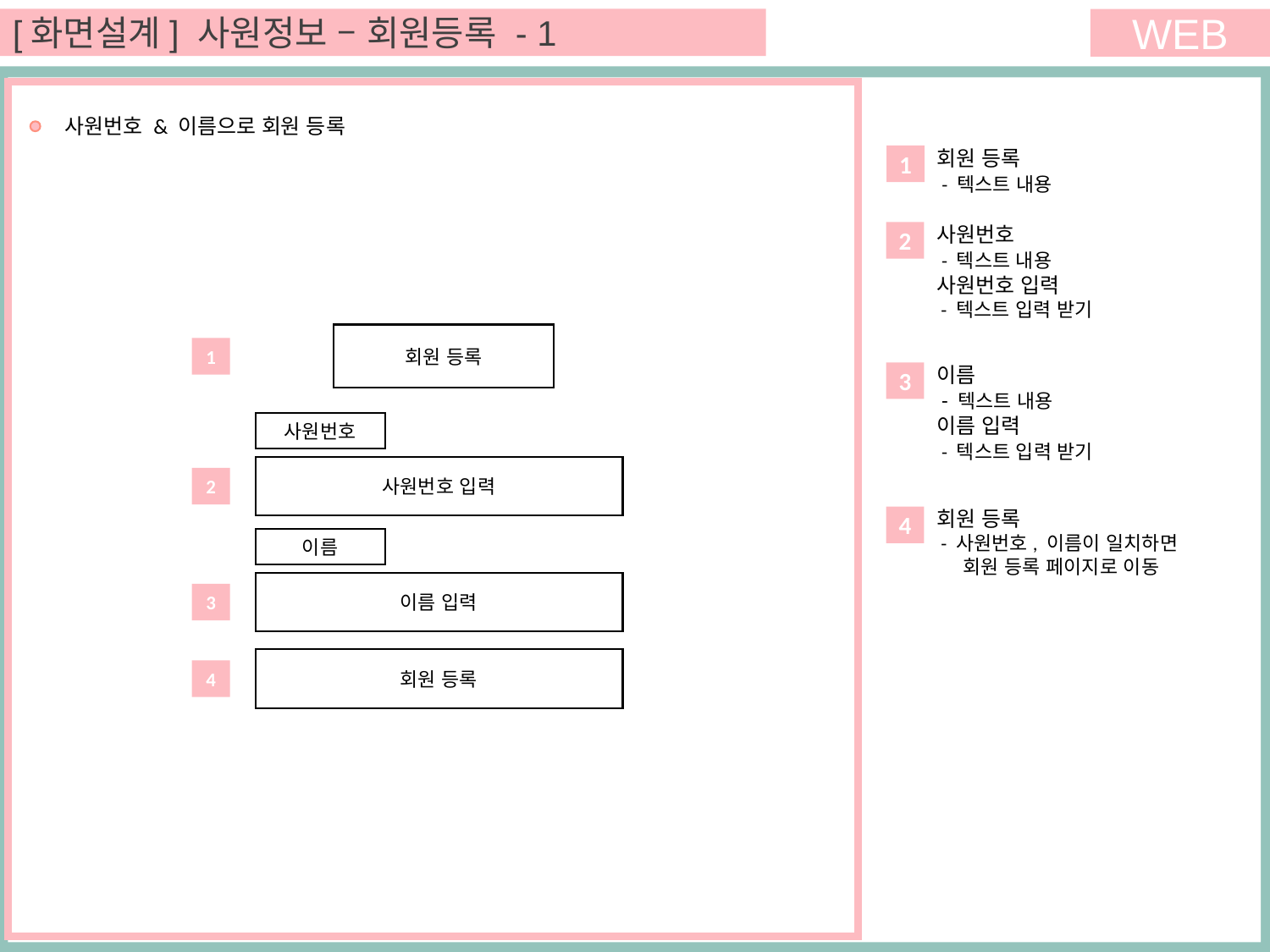

[화면설계] 사원정보 – 회원등록 - 1
WEB

 사원번호 & 이름으로 회원 등록

회원 등록
 - 텍스트 내용
1
사원번호
 - 텍스트 내용
사원번호 입력
 - 텍스트 입력 받기
2
회원 등록
1
이름
 - 텍스트 내용
이름 입력
 - 텍스트 입력 받기
3
사원번호
사원번호 입력
2
회원 등록
 - 사원번호, 이름이 일치하면
    회원 등록 페이지로 이동
4
이름
이름 입력
3
회원 등록
4